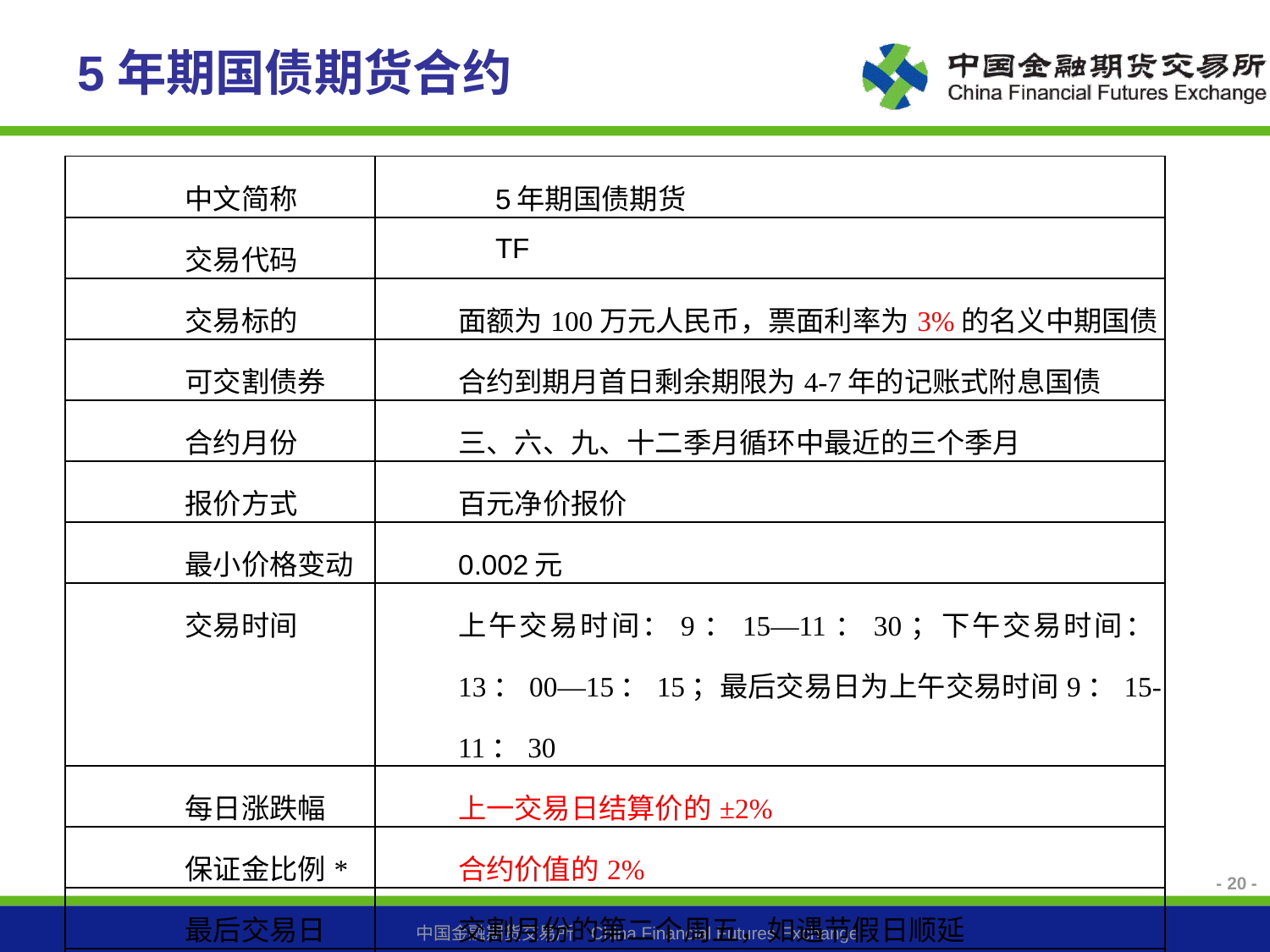

# 5年期国债期货合约
| 中文简称 | 5年期国债期货 |
| --- | --- |
| 交易代码 | TF |
| 交易标的 | 面额为100万元人民币，票面利率为3%的名义中期国债 |
| 可交割债券 | 合约到期月首日剩余期限为4-7年的记账式附息国债 |
| 合约月份 | 三、六、九、十二季月循环中最近的三个季月 |
| 报价方式 | 百元净价报价 |
| 最小价格变动 | 0.002元 |
| 交易时间 | 上午交易时间：9：15—11：30；下午交易时间：13：00—15：15；最后交易日为上午交易时间9：15-11：30 |
| 每日涨跌幅 | 上一交易日结算价的±2% |
| 保证金比例\* | 合约价值的2% |
| 最后交易日 | 交割月份的第二个周五，如遇节假日顺延 |
| 最后交割日 | 最后交易日后的第三个交易日，如遇节假日顺延 |
| 交割方式 | 实物交割 |
- 20 -